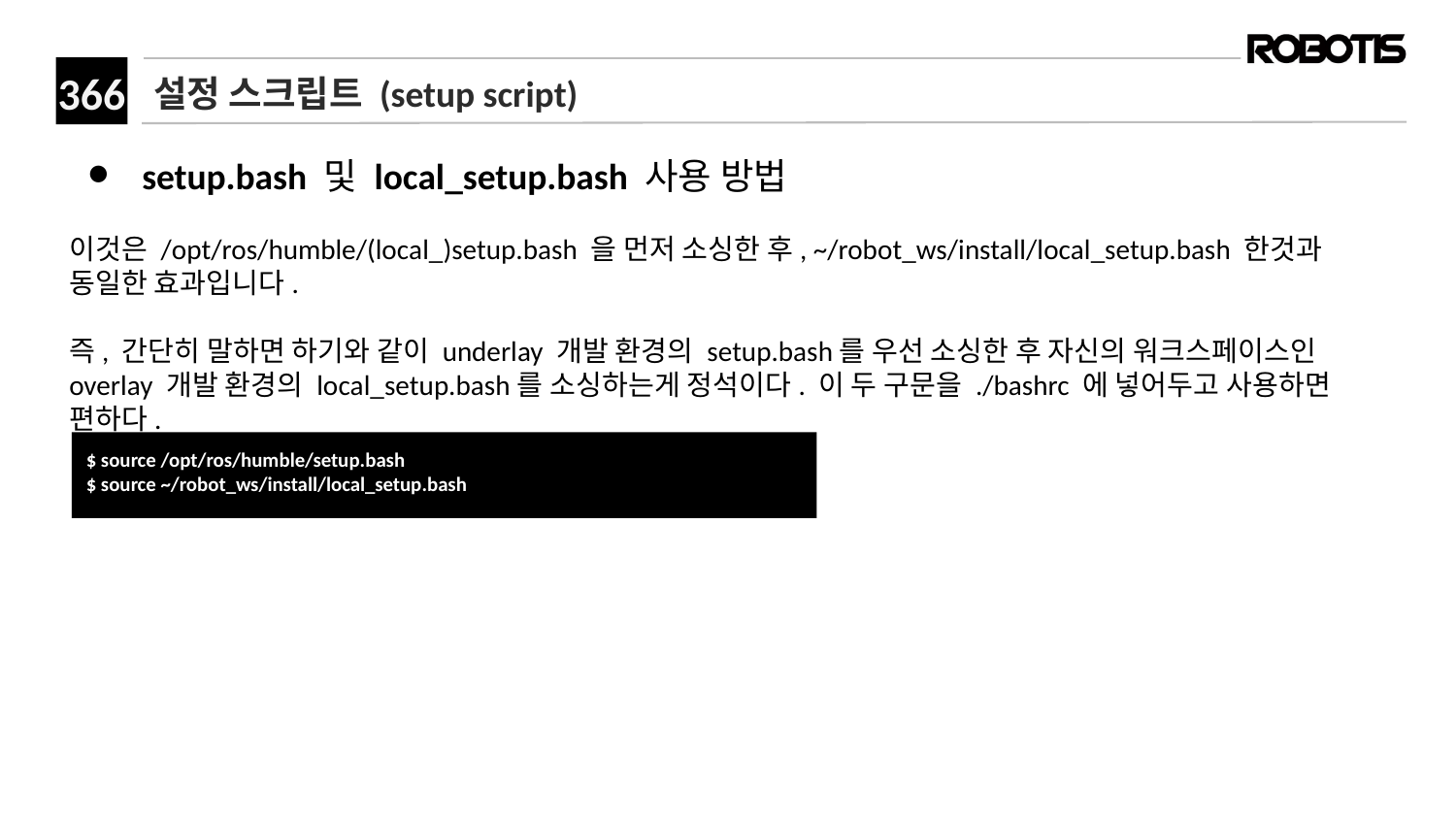

# 설정 스크립트 (setup script)
setup.bash 및 local_setup.bash 사용 방법

이것은 /opt/ros/humble/(local_)setup.bash 을 먼저 소싱한 후, ~/robot_ws/install/local_setup.bash 한것과 동일한 효과입니다.

즉, 간단히 말하면 하기와 같이 underlay 개발 환경의 setup.bash를 우선 소싱한 후 자신의 워크스페이스인 overlay 개발 환경의 local_setup.bash를 소싱하는게 정석이다. 이 두 구문을 ./bashrc 에 넣어두고 사용하면 편하다.

﻿$ source /opt/ros/humble/setup.bash
$ source ~/robot_ws/install/local_setup.bash